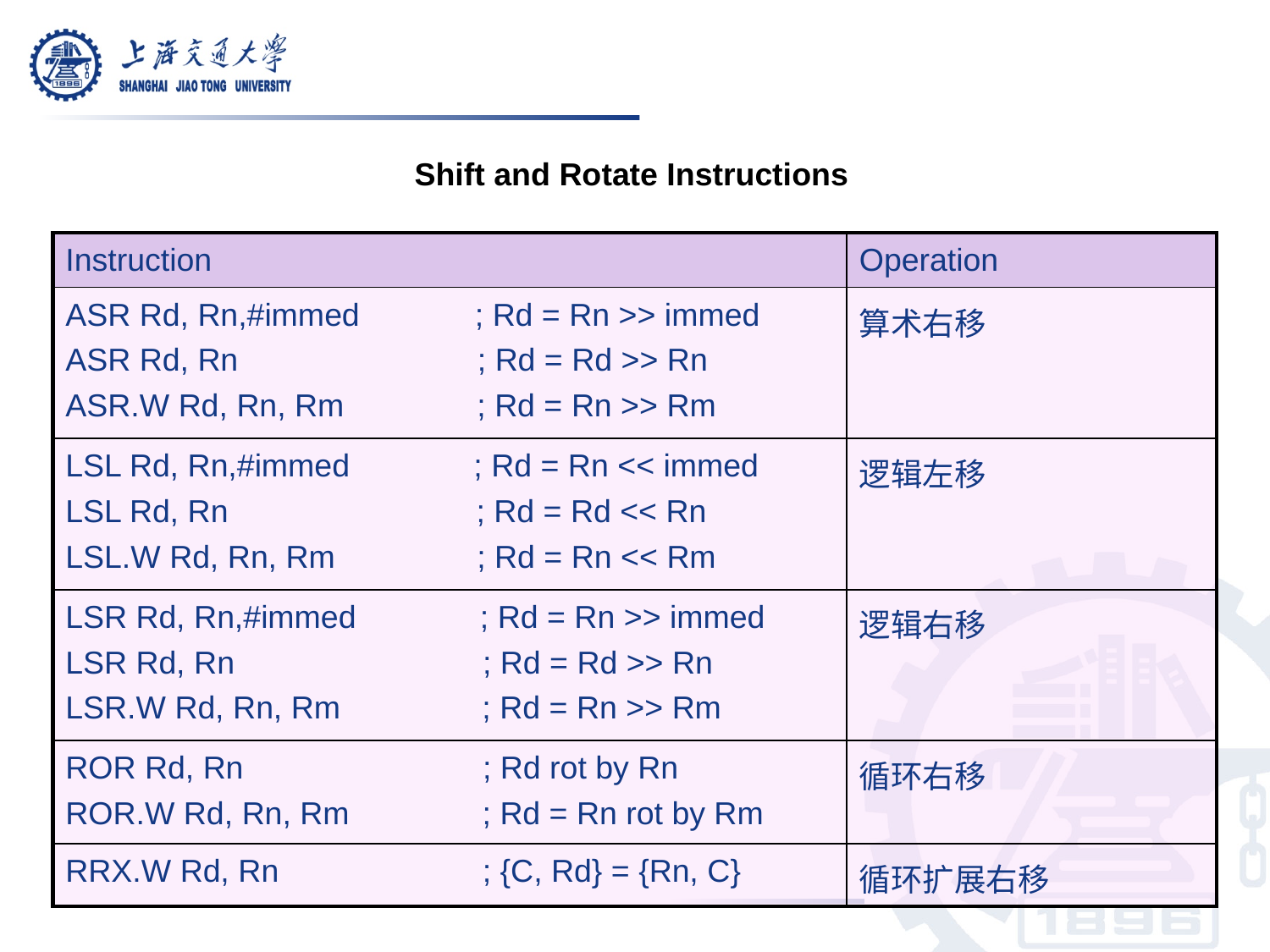

Shift and Rotate Instructions
| Instruction | Operation |
| --- | --- |
| ASR Rd, Rn,#immed ; Rd = Rn >> immed ASR Rd, Rn ; Rd = Rd >> Rn ASR.W Rd, Rn, Rm ; Rd = Rn >> Rm | 算术右移 |
| LSL Rd, Rn,#immed ; Rd = Rn << immed LSL Rd, Rn ; Rd = Rd << Rn LSL.W Rd, Rn, Rm ; Rd = Rn << Rm | 逻辑左移 |
| LSR Rd, Rn,#immed ; Rd = Rn >> immed LSR Rd, Rn ; Rd = Rd >> Rn LSR.W Rd, Rn, Rm ; Rd = Rn >> Rm | 逻辑右移 |
| ROR Rd, Rn ; Rd rot by Rn ROR.W Rd, Rn, Rm ; Rd = Rn rot by Rm | 循环右移 |
| RRX.W Rd, Rn ; {C, Rd} = {Rn, C} | 循环扩展右移 |